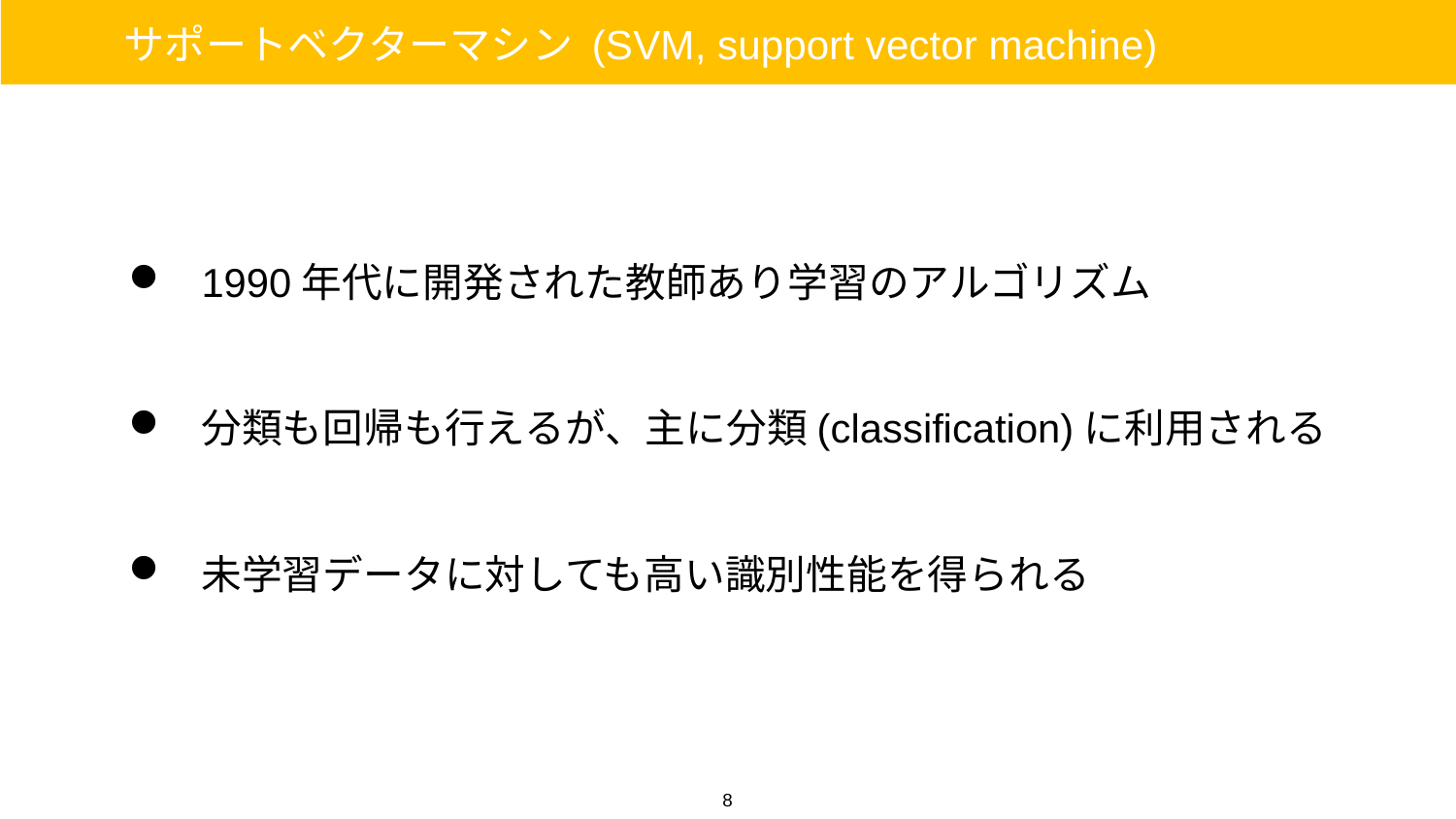

サポートベクターマシン (SVM, support vector machine)
1990年代に開発された教師あり学習のアルゴリズム
分類も回帰も行えるが、主に分類(classification)に利用される
未学習データに対しても高い識別性能を得られる
8